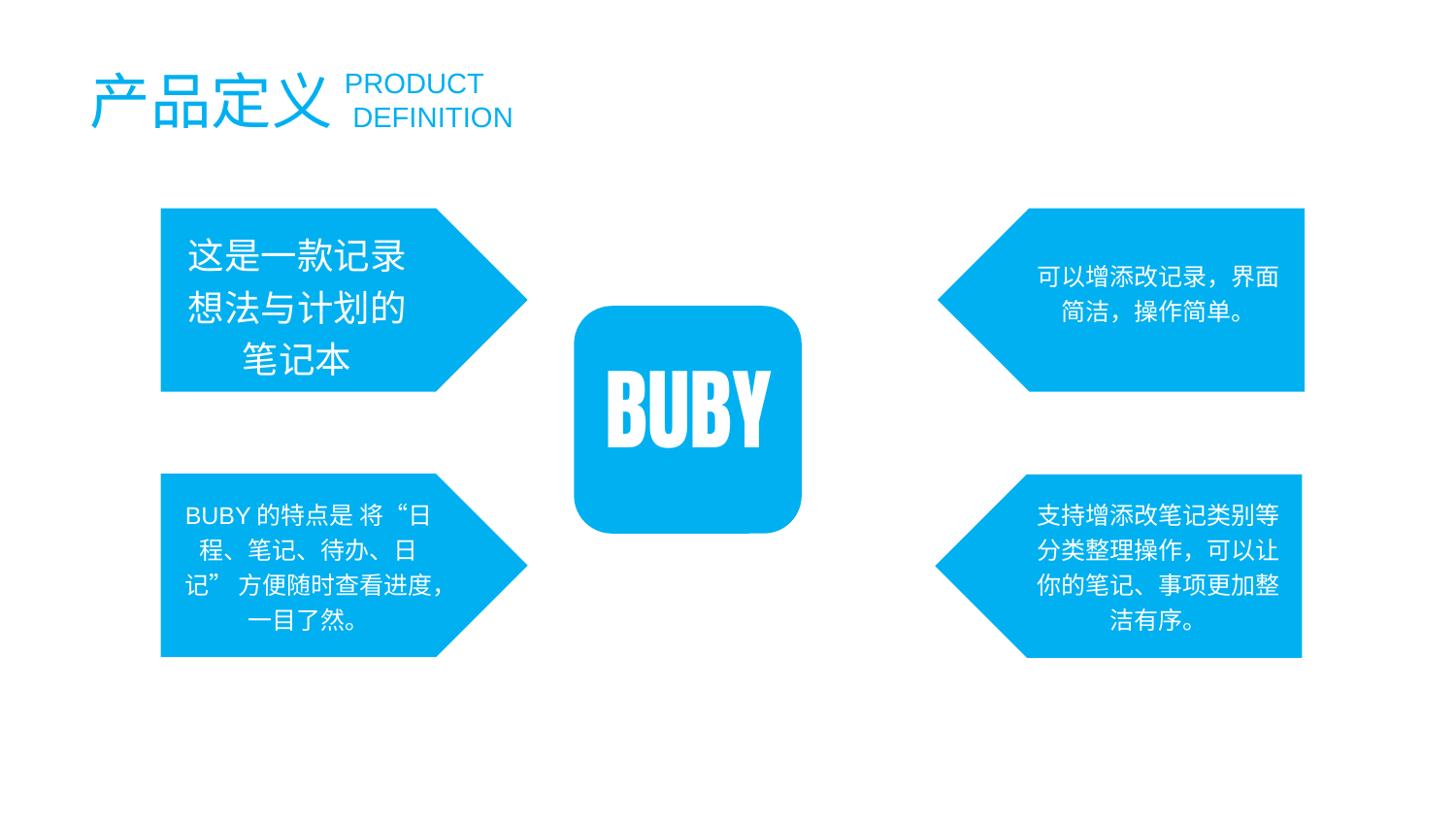

产品定义
PRODUCT
 DEFINITION

这是一款记录想法与计划的笔记本
可以增添改记录，界面简洁，操作简单。

BUBY

BUBY的特点是 将“日程、笔记、待办、日记” 方便随时查看进度，一目了然。
支持增添改笔记类别等分类整理操作，可以让你的笔记、事项更加整洁有序。